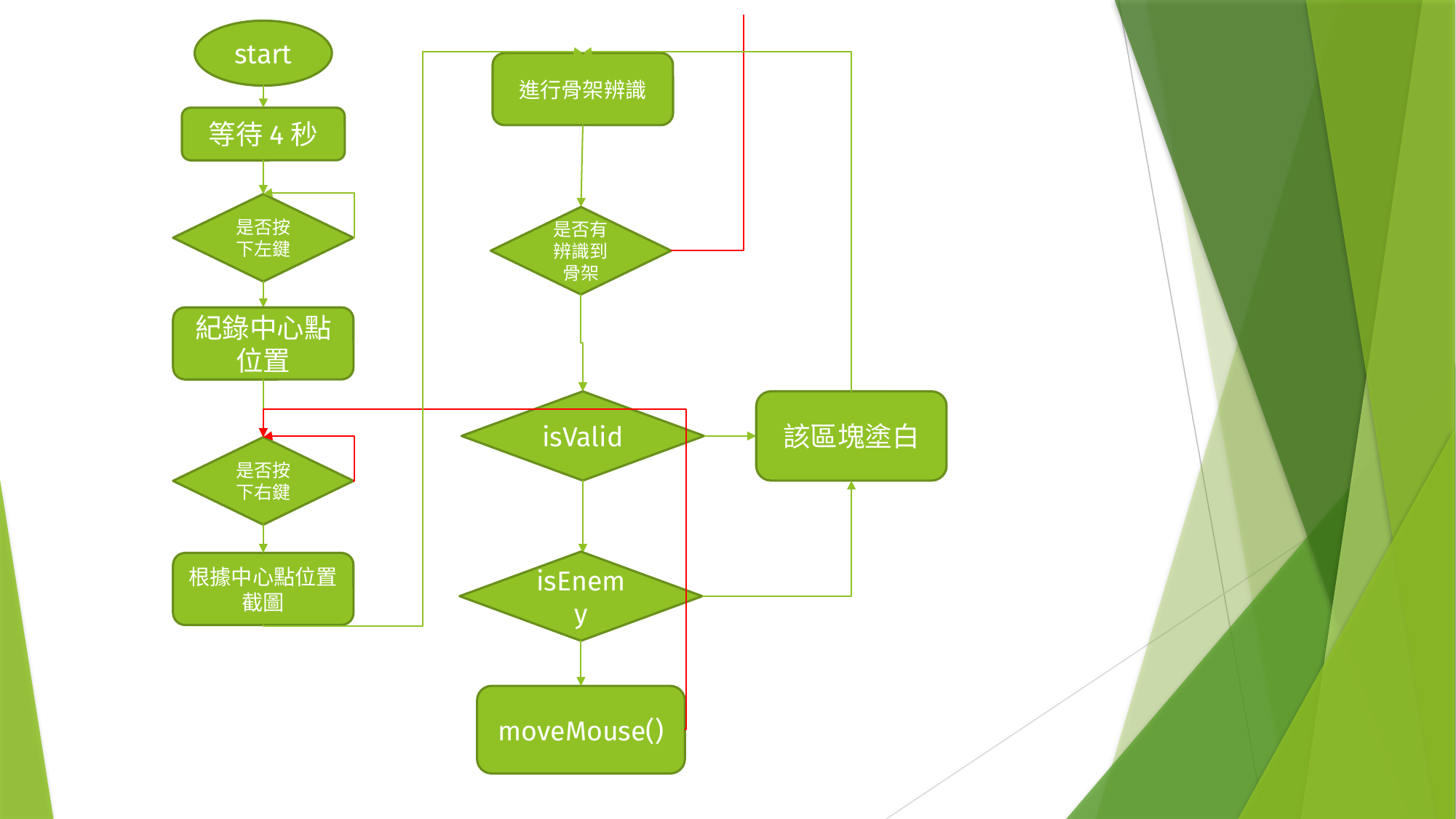

start
進行骨架辨識
等待4秒
是否按下左鍵
是否有辨識到骨架
紀錄中心點位置
isValid
該區塊塗白
是否按下右鍵
isEnemy
根據中心點位置截圖
moveMouse()